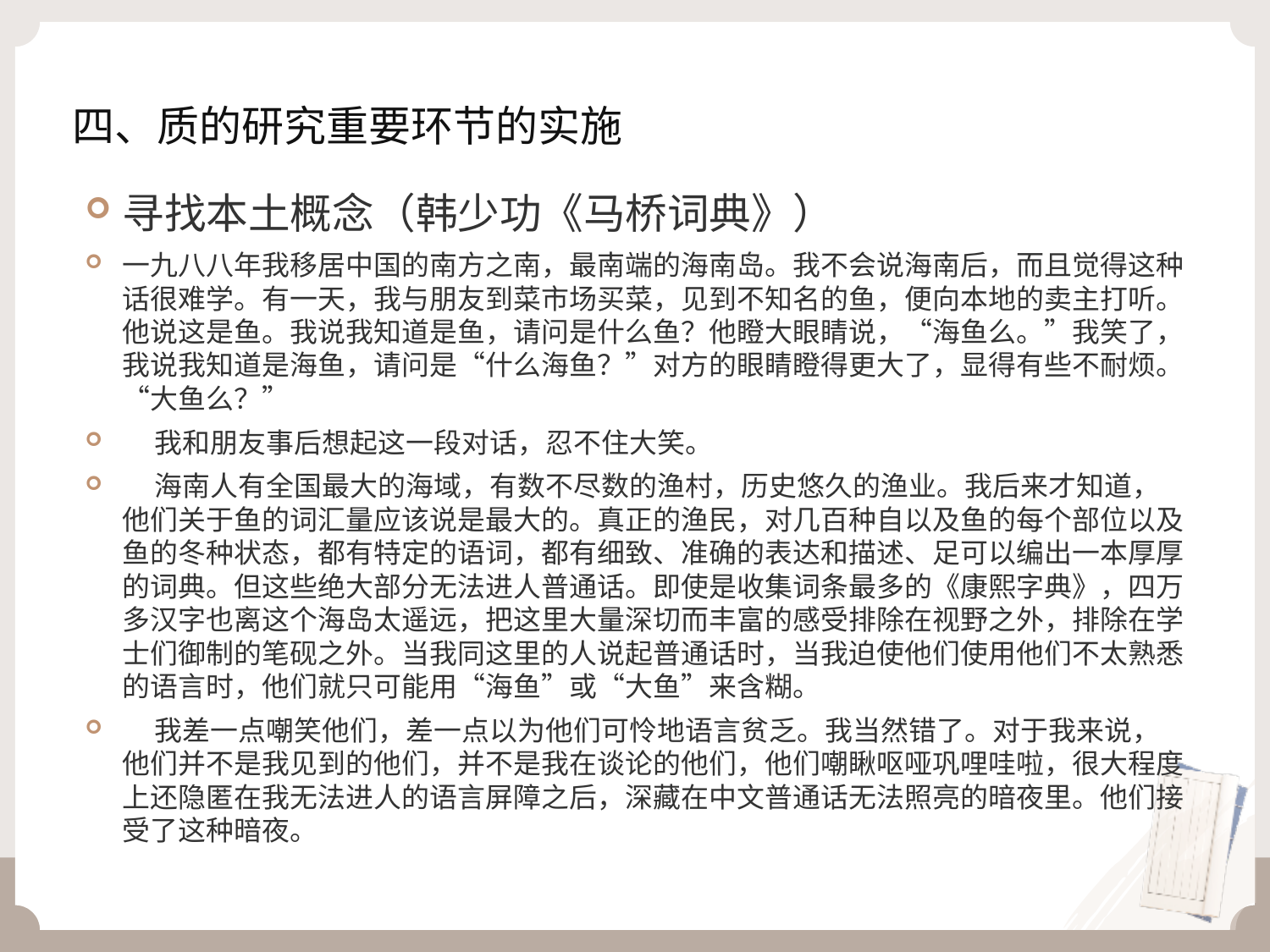

# 四、质的研究重要环节的实施
寻找本土概念（韩少功《马桥词典》）
一九八八年我移居中国的南方之南，最南端的海南岛。我不会说海南后，而且觉得这种话很难学。有一天，我与朋友到菜市场买菜，见到不知名的鱼，便向本地的卖主打听。他说这是鱼。我说我知道是鱼，请问是什么鱼？他瞪大眼睛说，“海鱼么。”我笑了，我说我知道是海鱼，请问是“什么海鱼？”对方的眼睛瞪得更大了，显得有些不耐烦。“大鱼么？”
    我和朋友事后想起这一段对话，忍不住大笑。
    海南人有全国最大的海域，有数不尽数的渔村，历史悠久的渔业。我后来才知道，他们关于鱼的词汇量应该说是最大的。真正的渔民，对几百种自以及鱼的每个部位以及鱼的冬种状态，都有特定的语词，都有细致、准确的表达和描述、足可以编出一本厚厚的词典。但这些绝大部分无法进人普通话。即使是收集词条最多的《康熙字典》，四万多汉字也离这个海岛太遥远，把这里大量深切而丰富的感受排除在视野之外，排除在学士们御制的笔砚之外。当我同这里的人说起普通话时，当我迫使他们使用他们不太熟悉的语言时，他们就只可能用“海鱼”或“大鱼”来含糊。
    我差一点嘲笑他们，差一点以为他们可怜地语言贫乏。我当然错了。对于我来说，他们并不是我见到的他们，并不是我在谈论的他们，他们嘲瞅呕哑巩哩哇啦，很大程度上还隐匿在我无法进人的语言屏障之后，深藏在中文普通话无法照亮的暗夜里。他们接受了这种暗夜。